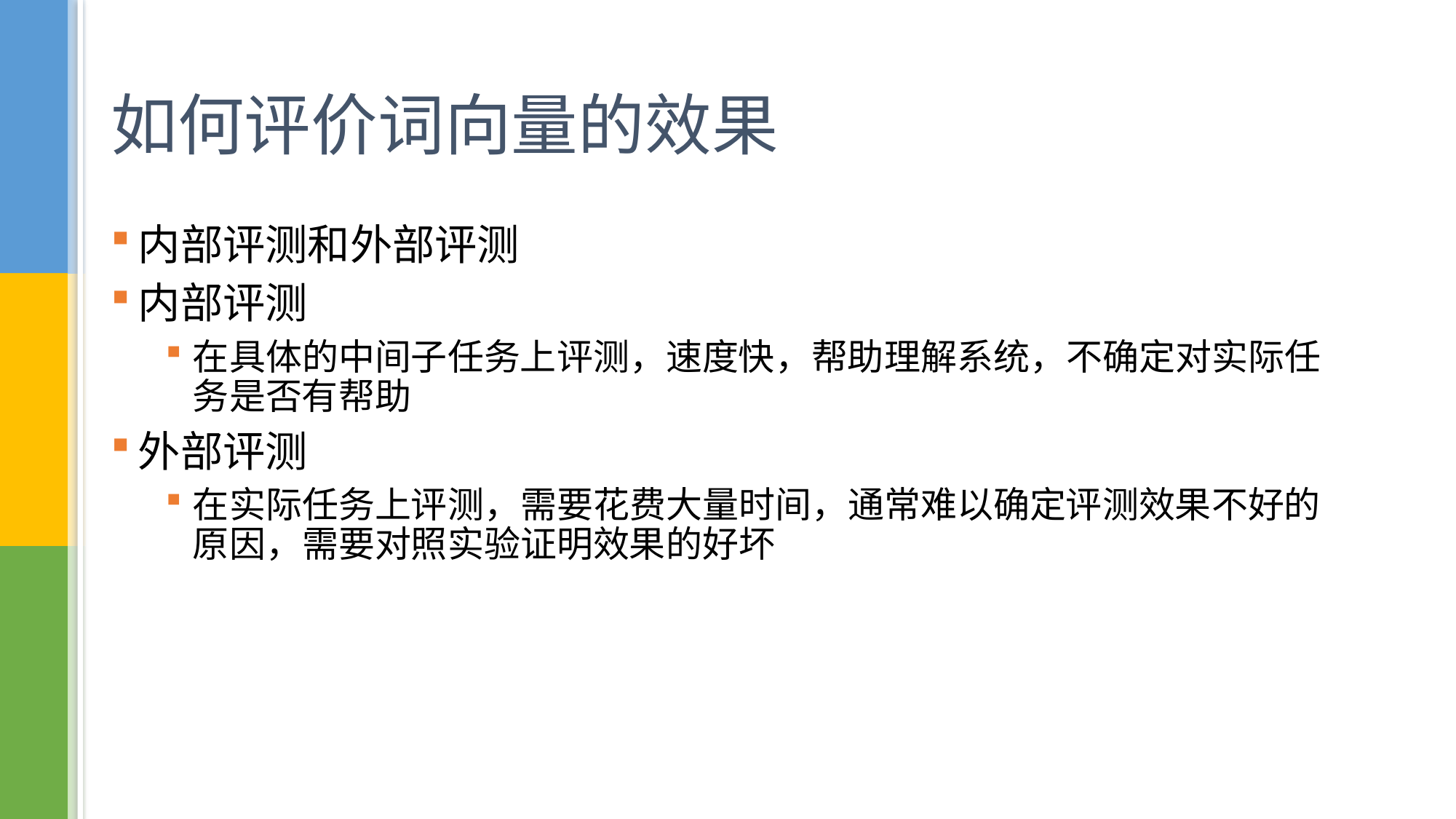

# 如何评价词向量的效果
内部评测和外部评测
内部评测
在具体的中间子任务上评测，速度快，帮助理解系统，不确定对实际任务是否有帮助
外部评测
在实际任务上评测，需要花费大量时间，通常难以确定评测效果不好的原因，需要对照实验证明效果的好坏